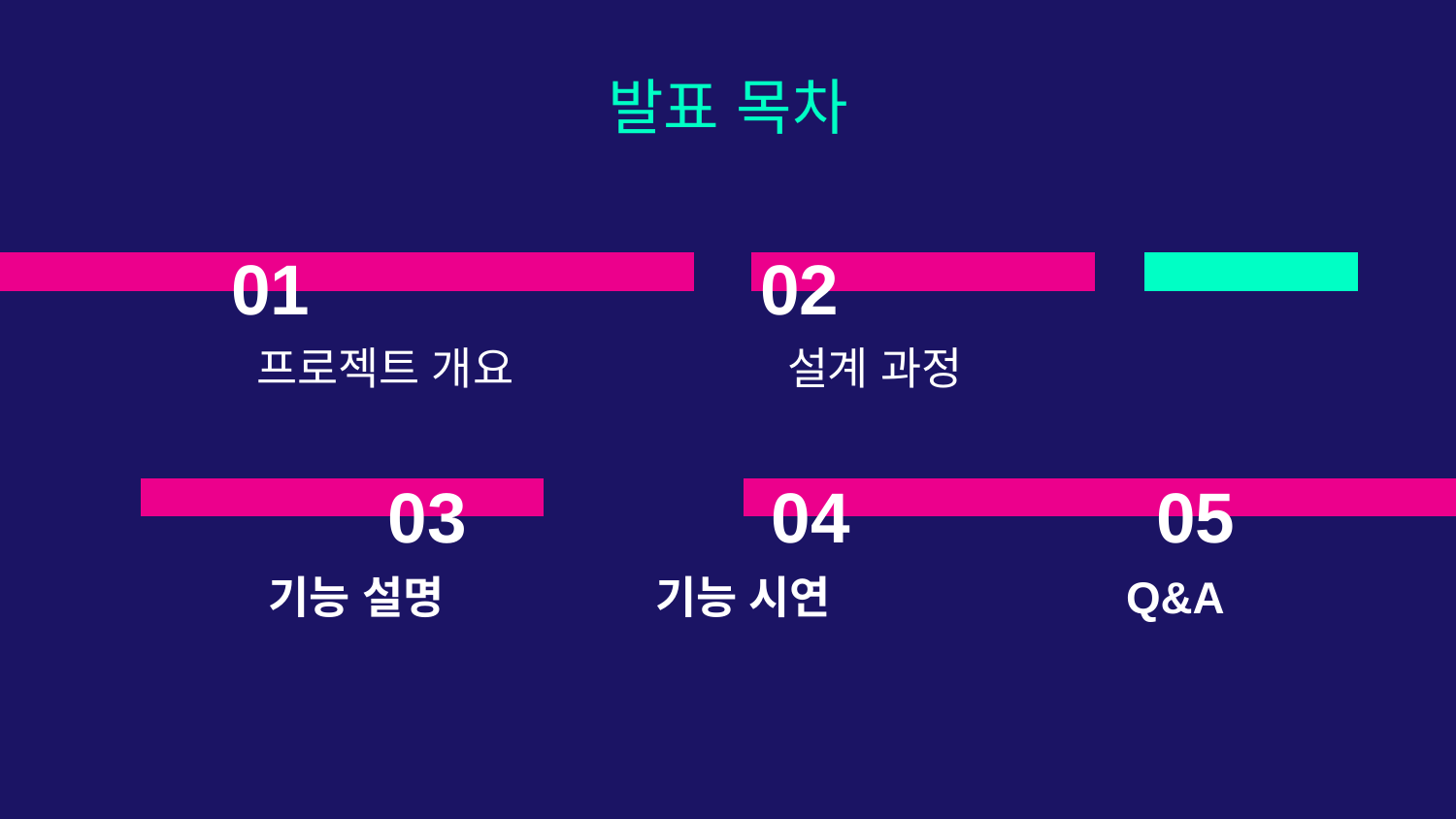

발표 목차
01
02
프로젝트 개요
설계 과정
03
04
05
기능 설명

기능 시연
Q&A